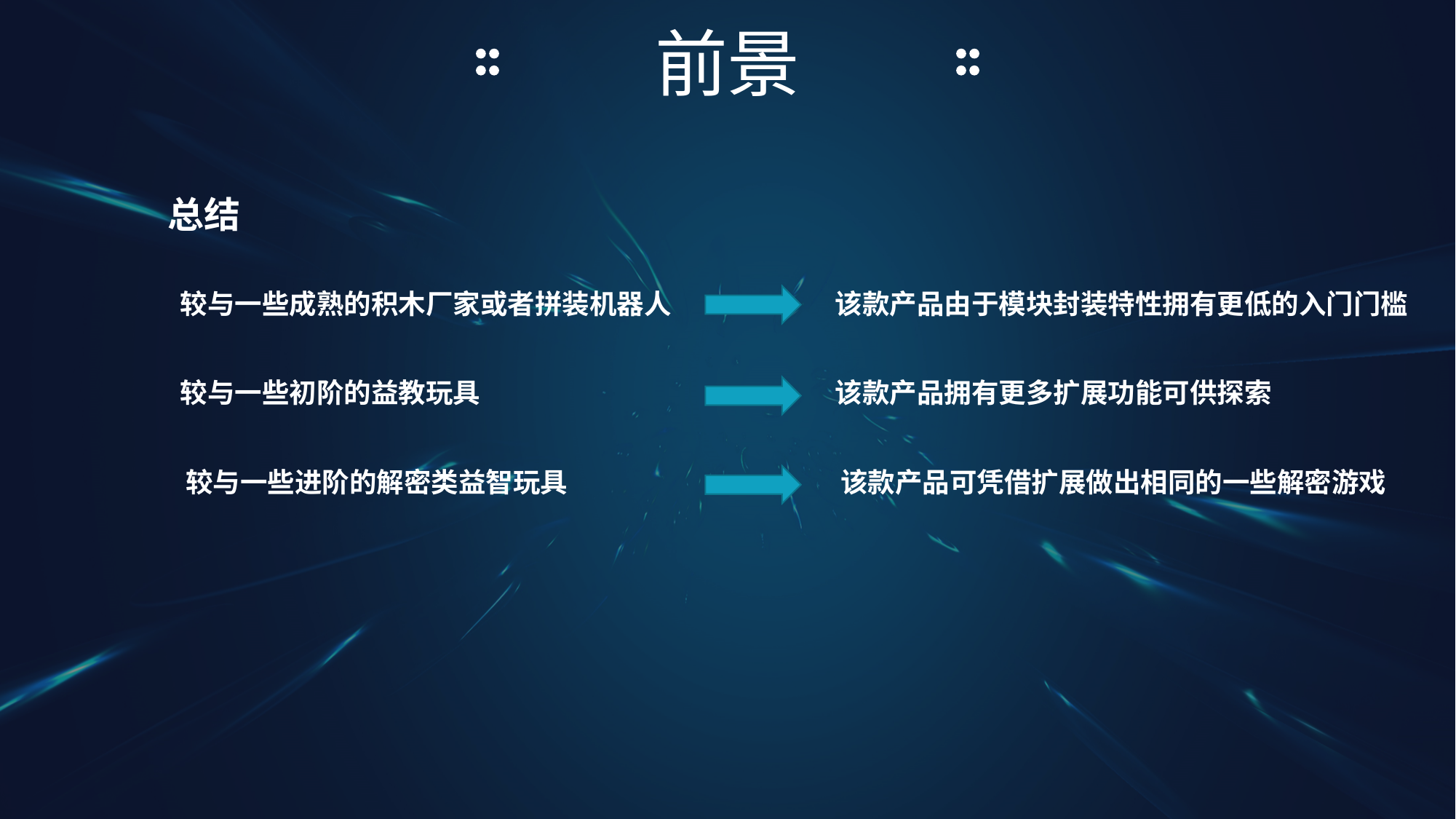

前景

总结
较与一些成熟的积木厂家或者拼装机器人		该款产品由于模块封装特性拥有更低的入门门槛

较与一些初阶的益教玩具				该款产品拥有更多扩展功能可供探索

较与一些进阶的解密类益智玩具			该款产品可凭借扩展做出相同的一些解密游戏